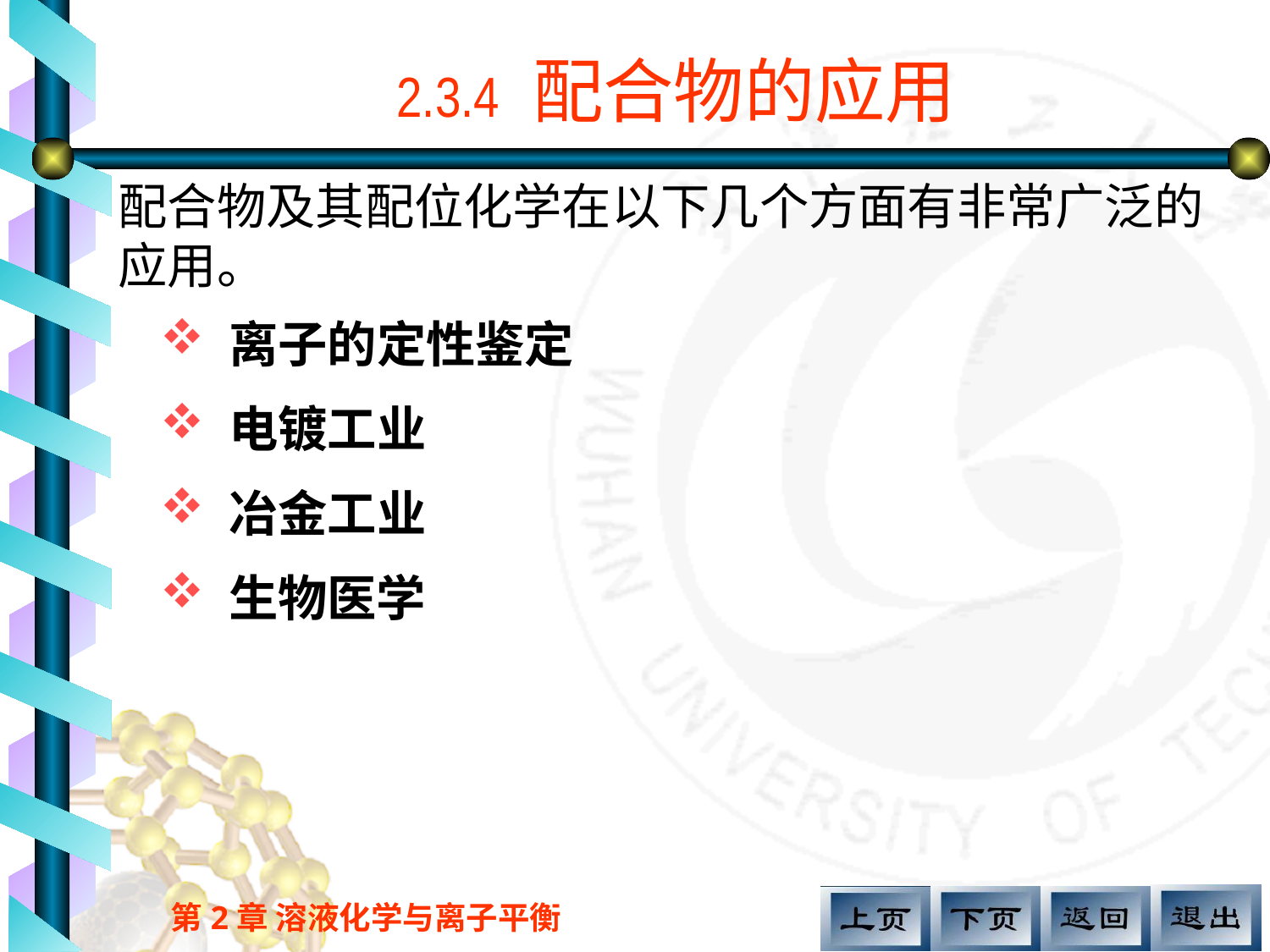

# 2.3.4 配合物的应用
配合物及其配位化学在以下几个方面有非常广泛的应用。
 离子的定性鉴定
 电镀工业
 冶金工业
 生物医学